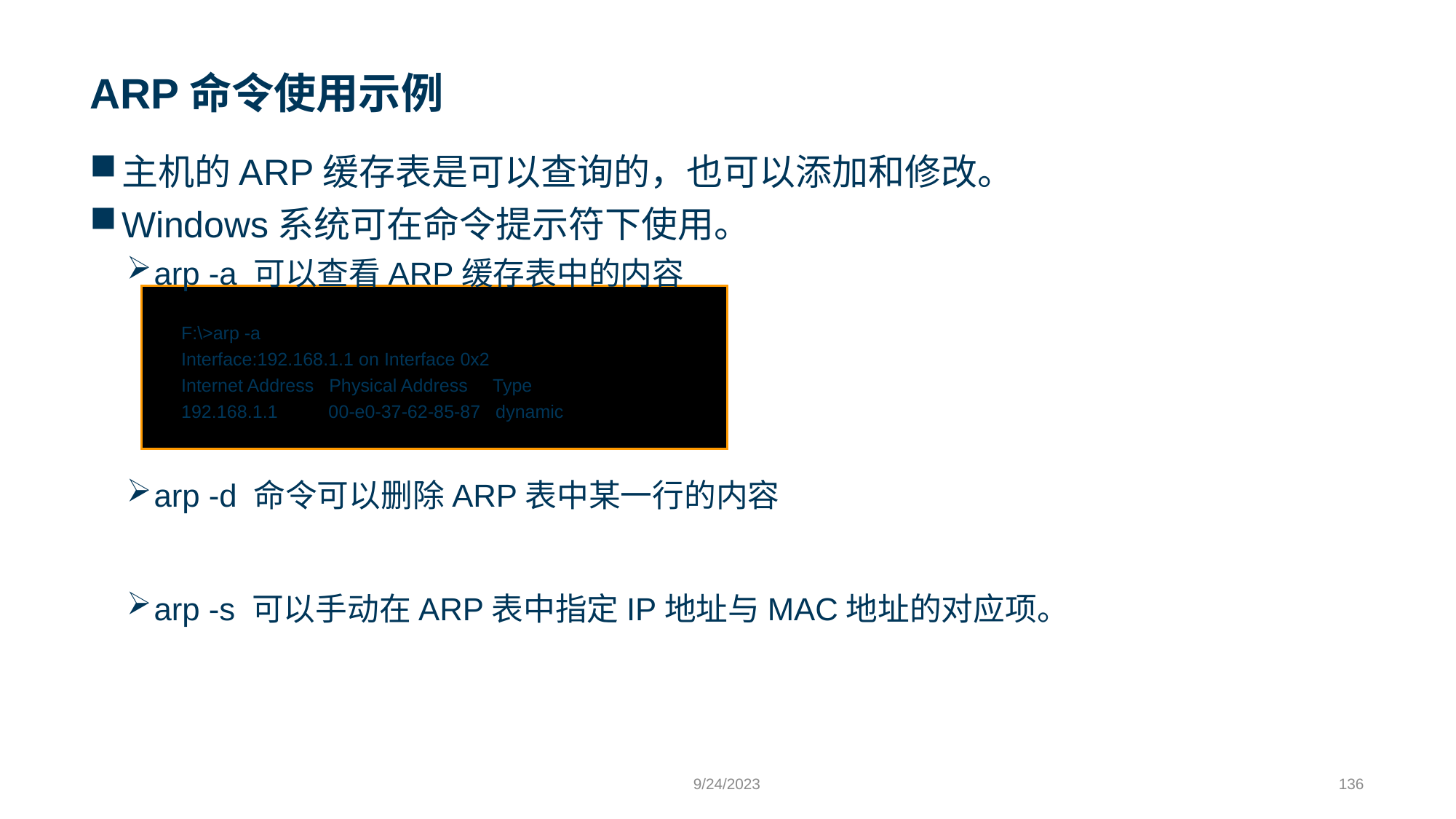

# ARP命令使用示例
主机的ARP缓存表是可以查询的，也可以添加和修改。
Windows系统可在命令提示符下使用。
arp -a 可以查看ARP缓存表中的内容

F:\>arp -a
Interface:192.168.1.1 on Interface 0x2
Internet Address   Physical Address     Type
192.168.1.1          00-e0-37-62-85-87   dynamic

arp -d 命令可以删除ARP表中某一行的内容

arp -s 可以手动在ARP表中指定IP地址与MAC地址的对应项。

9/24/2023
136